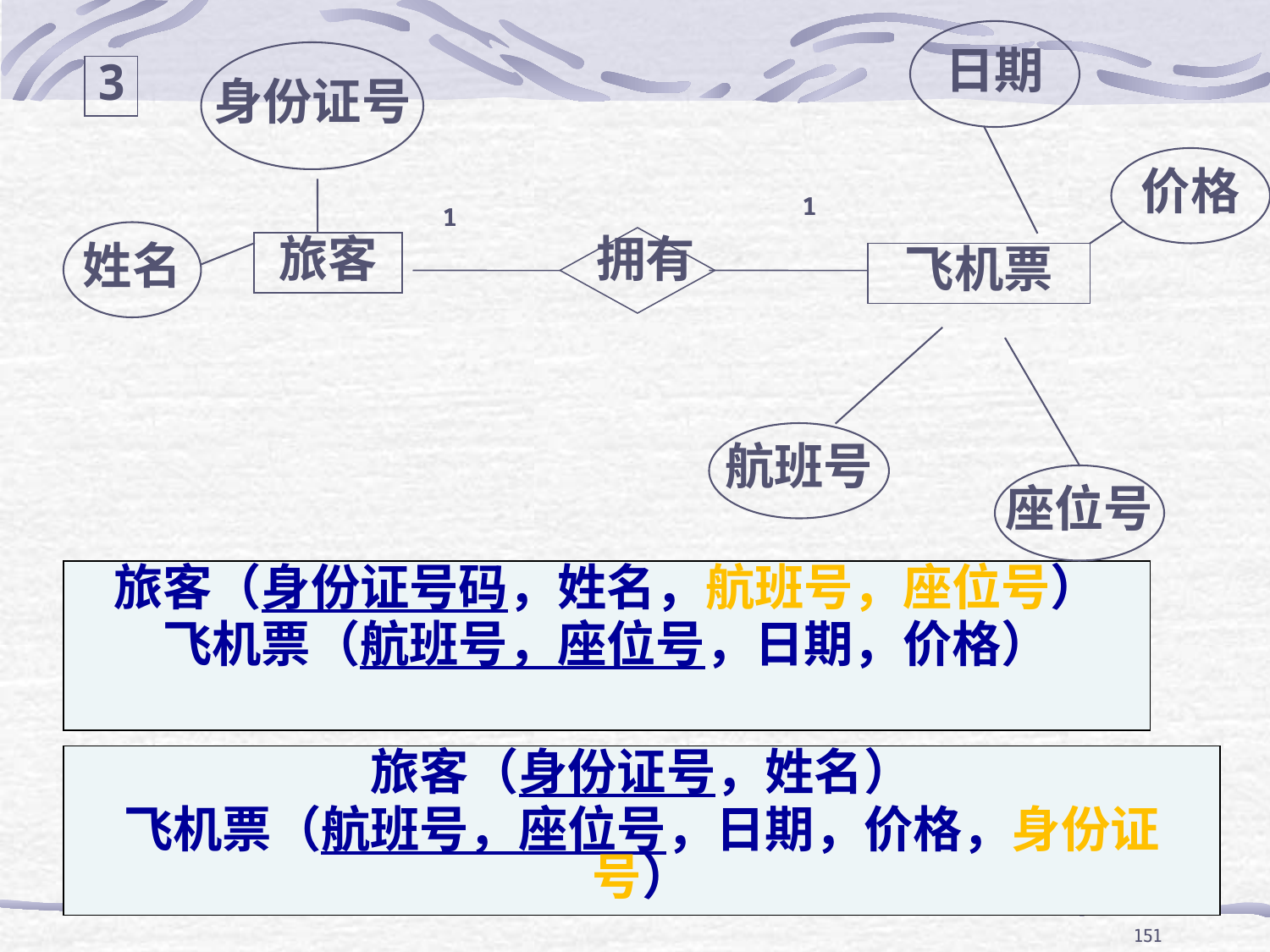

日期
身份证号
3

价格

1
1
姓名

旅客
拥有

飞机票

航班号
座位号
旅客（身份证号码，姓名，航班号，座位号）
飞机票（航班号，座位号，日期，价格）
旅客（身份证号，姓名）
飞机票（航班号，座位号，日期，价格，身份证号）
151